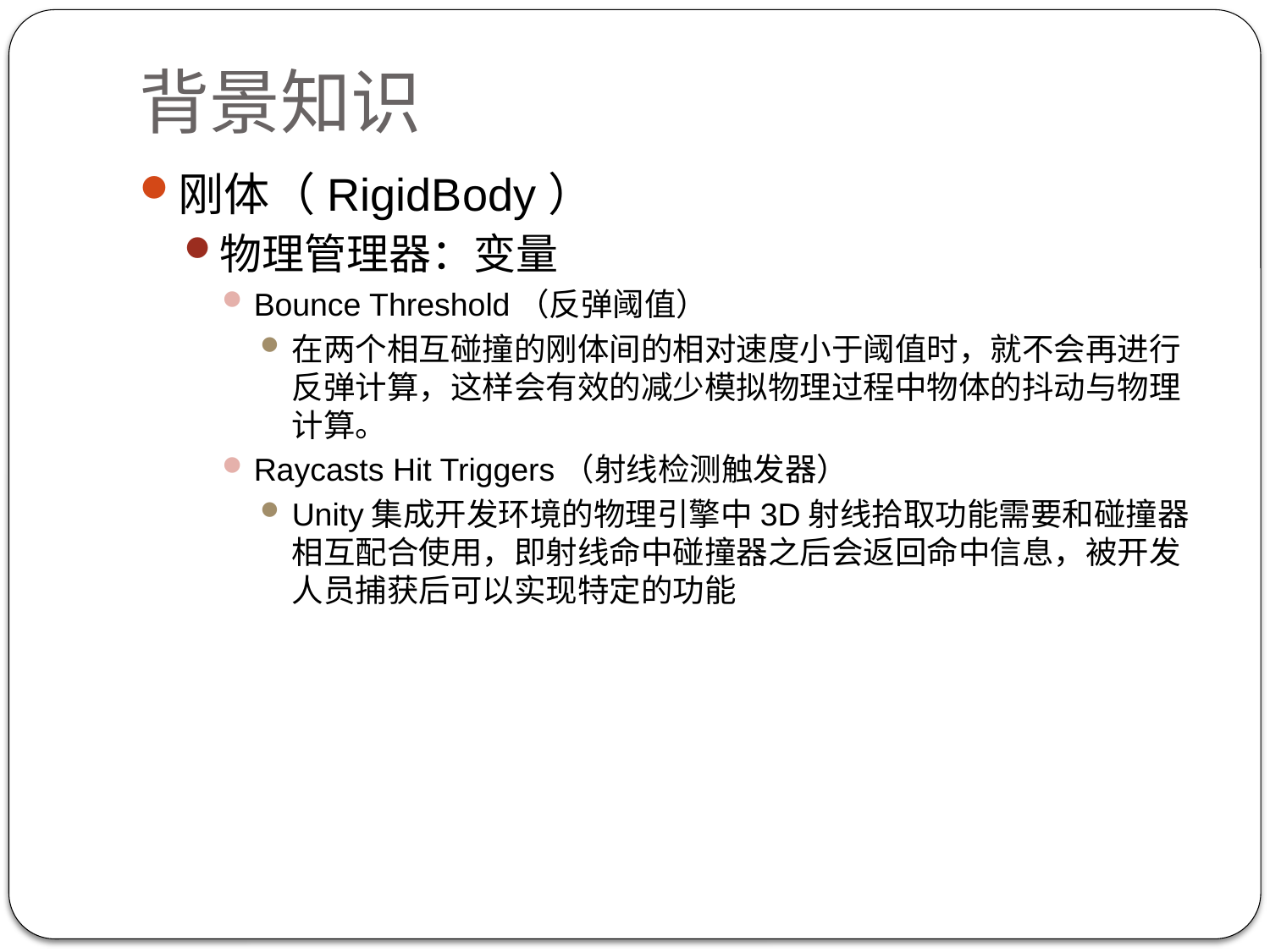

# 背景知识
刚体（RigidBody）
物理管理器：变量
Bounce Threshold（反弹阈值）
在两个相互碰撞的刚体间的相对速度小于阈值时，就不会再进行反弹计算，这样会有效的减少模拟物理过程中物体的抖动与物理计算。
Raycasts Hit Triggers（射线检测触发器）
Unity集成开发环境的物理引擎中3D射线拾取功能需要和碰撞器相互配合使用，即射线命中碰撞器之后会返回命中信息，被开发人员捕获后可以实现特定的功能